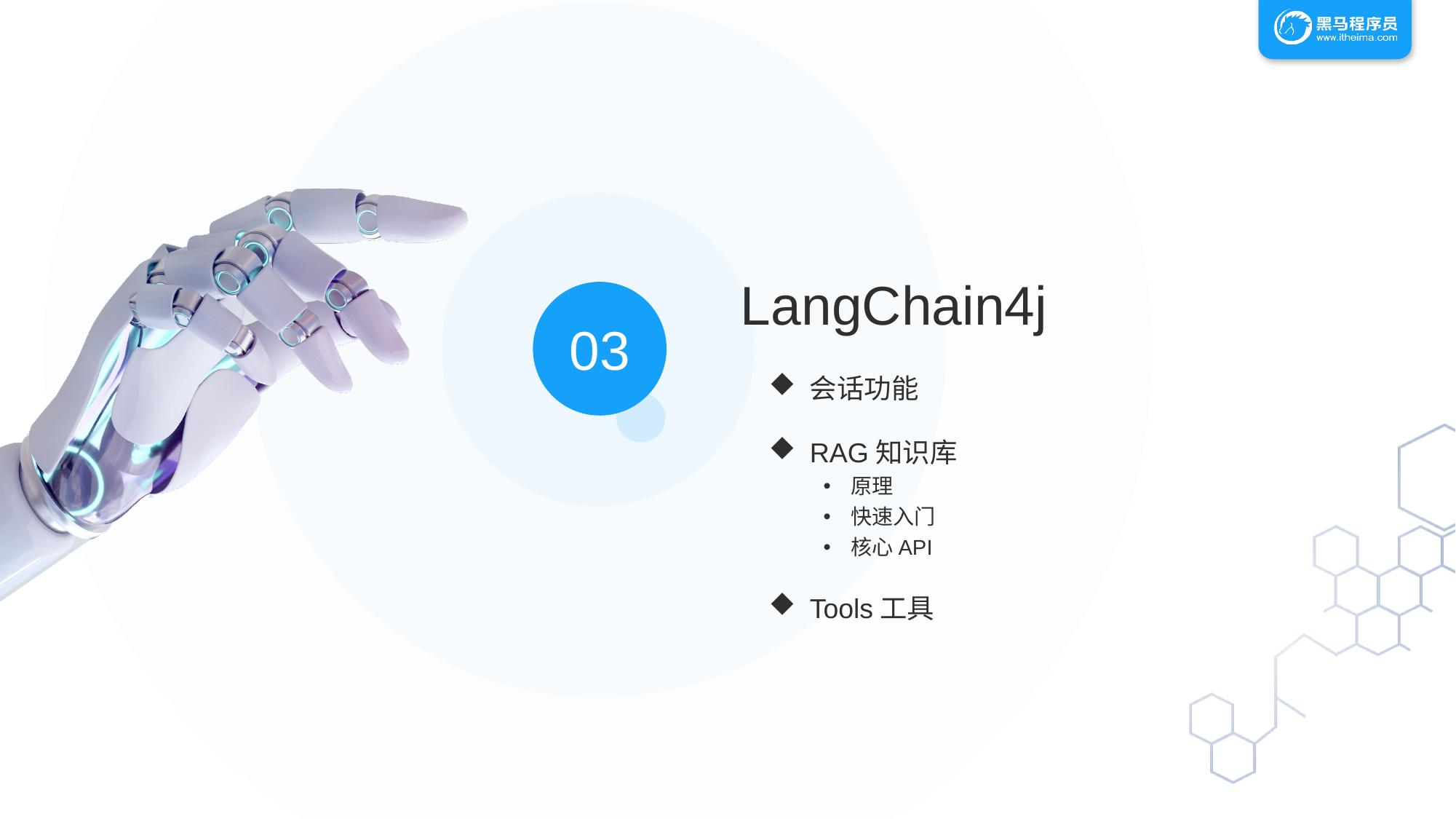

LangChain4j
03
会话功能
RAG知识库
原理
快速入门
核心API
Tools工具